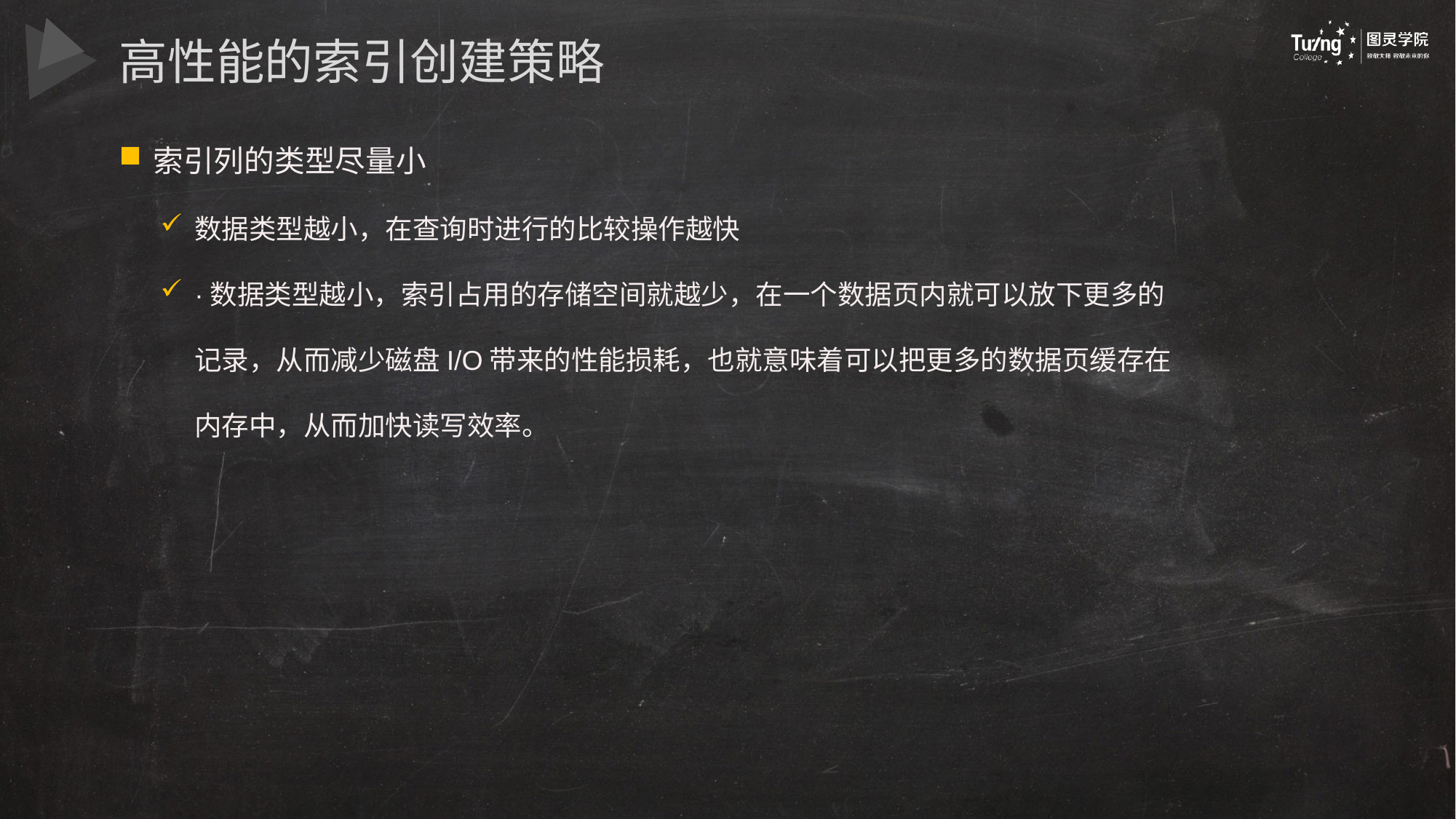

高性能的索引创建策略
索引列的类型尽量小
数据类型越小，在查询时进行的比较操作越快
·数据类型越小，索引占用的存储空间就越少，在一个数据页内就可以放下更多的记录，从而减少磁盘I/O带来的性能损耗，也就意味着可以把更多的数据页缓存在内存中，从而加快读写效率。